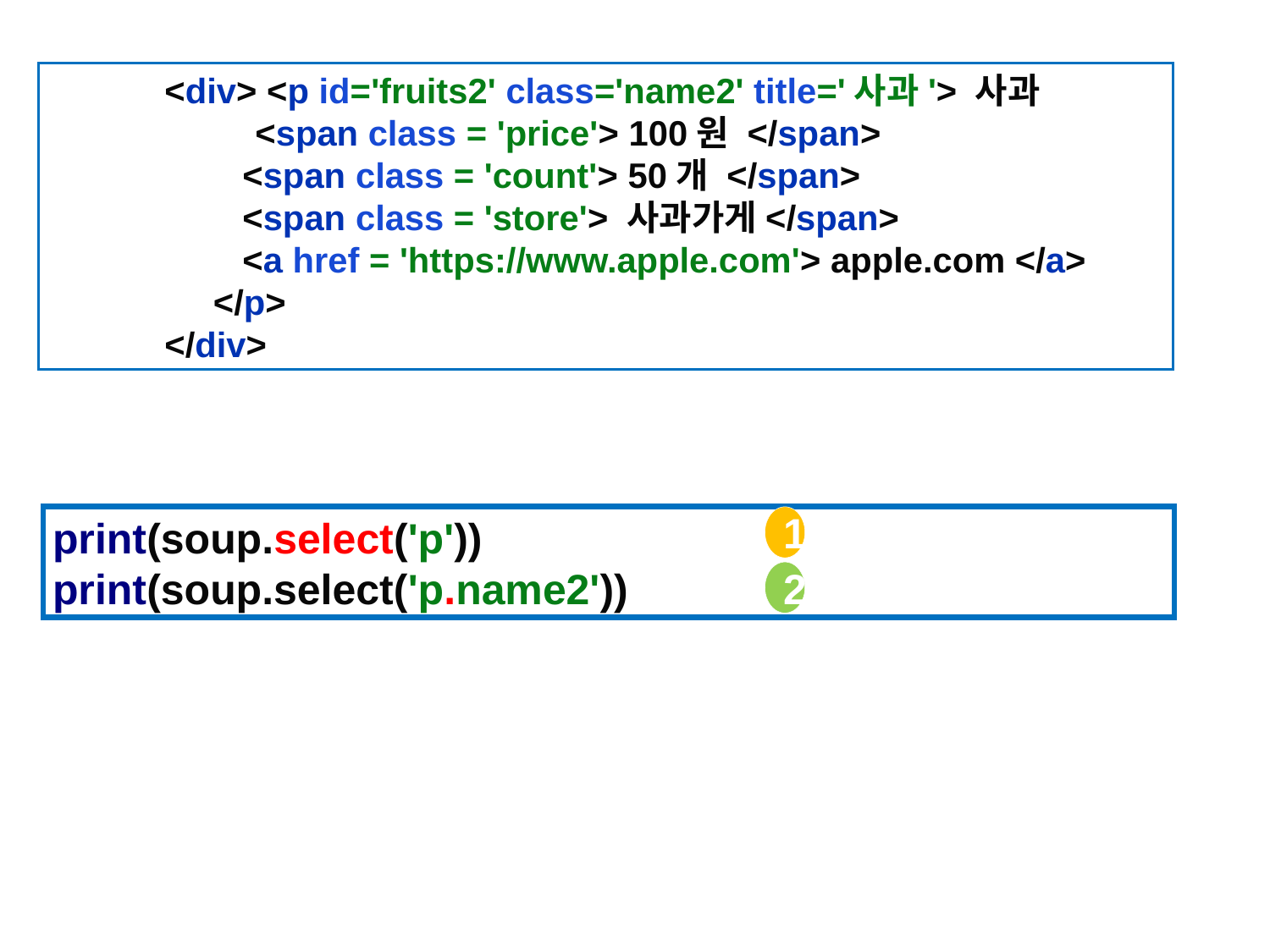

<div> <p id='fruits2' class='name2' title='사과'> 사과
                    <span class = 'price'> 100원 </span>
                    <span class = 'count'> 50개 </span>
                    <span class = 'store'> 사과가게</span>
                    <a href = 'https://www.apple.com'> apple.com </a>
                 </p>
            </div>
print(soup.select('p'))
print(soup.select('p.name2'))
1
2